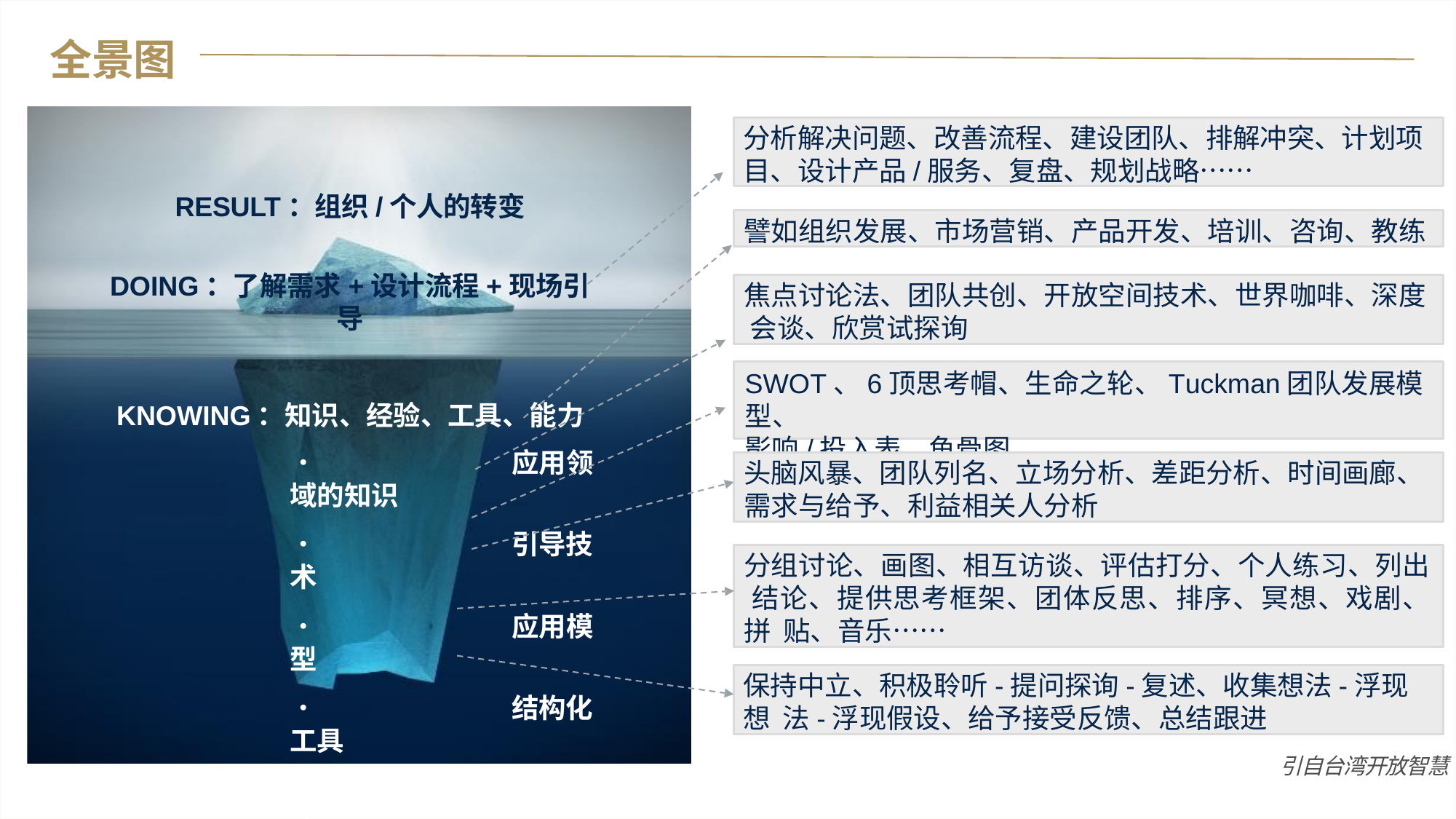

全景图

分析解决问题、改善流程、建设团队、排解冲突、计划项
目、设计产品/服务、复盘、规划战略……

RESULT：组织/个人的转变

DOING：了解需求+设计流程+现场引导

KNOWING：知识、经验、工具、能力
•	应用领域的知识
•	引导技术
•	应用模型
•	结构化工具
•	参与形式
•	核心能力

BEING：心态、信念
譬如组织发展、市场营销、产品开发、培训、咨询、教练

焦点讨论法、团队共创、开放空间技术、世界咖啡、深度  会谈、欣赏试探询

SWOT、6顶思考帽、生命之轮、Tuckman团队发展模型、
影响/投入表、鱼骨图

头脑风暴、团队列名、立场分析、差距分析、时间画廊、
需求与给予、利益相关人分析

分组讨论、画图、相互访谈、评估打分、个人练习、列出  结论、提供思考框架、团体反思、排序、冥想、戏剧、拼  贴、音乐……

保持中立、积极聆听-提问探询-复述、收集想法-浮现想  法-浮现假设、给予接受反馈、总结跟进
引自台湾开放智慧